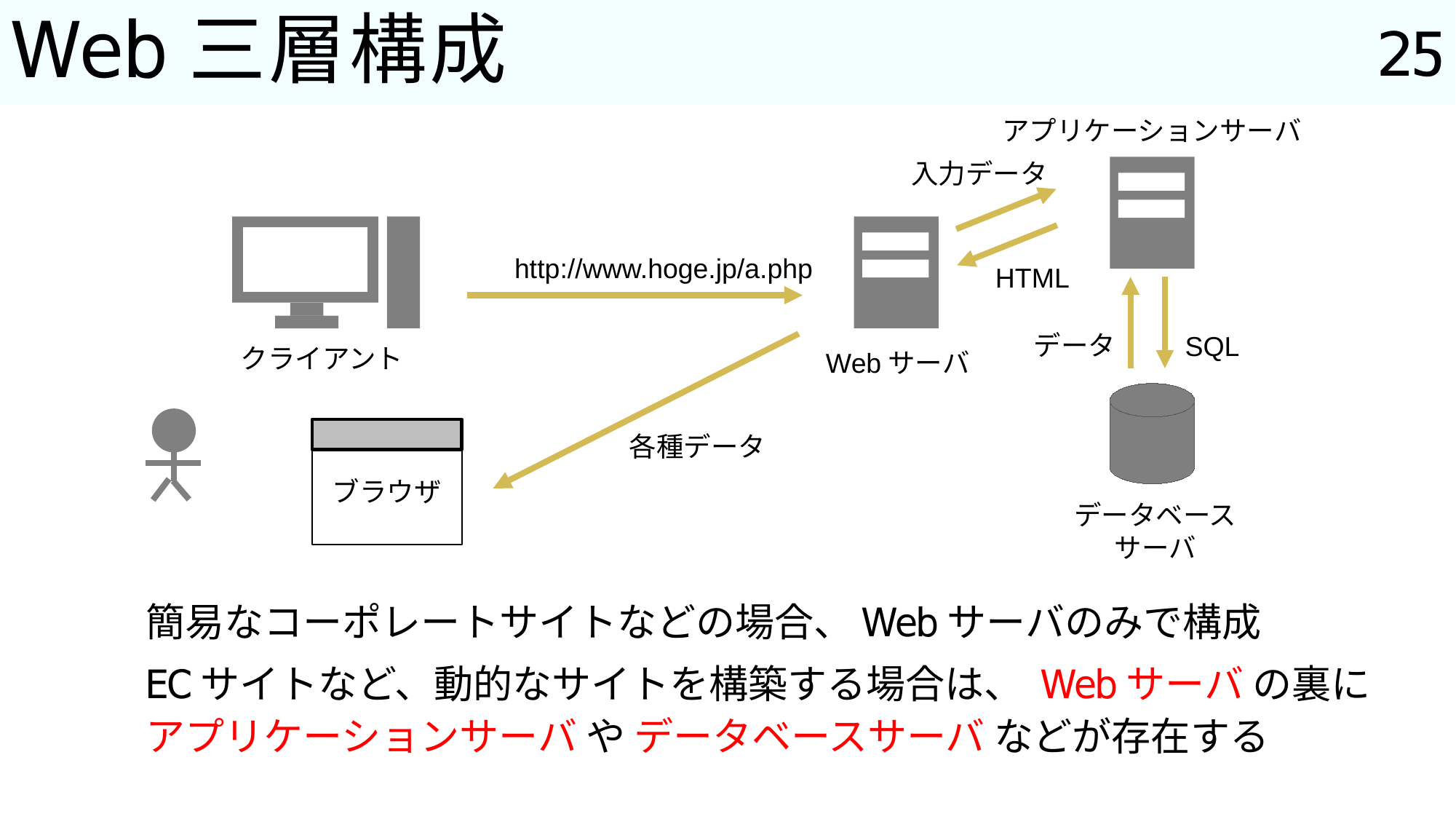

25
# Web三層構成
アプリケーションサーバ
入力データ

http://www.hoge.jp/a.php
HTML
データ
SQL
クライアント
Webサーバ

ブラウザ
各種データ
データベース
サーバ
簡易なコーポレートサイトなどの場合、Webサーバのみで構成
ECサイトなど、動的なサイトを構築する場合は、 Webサーバ の裏に
アプリケーションサーバ や データベースサーバ などが存在する